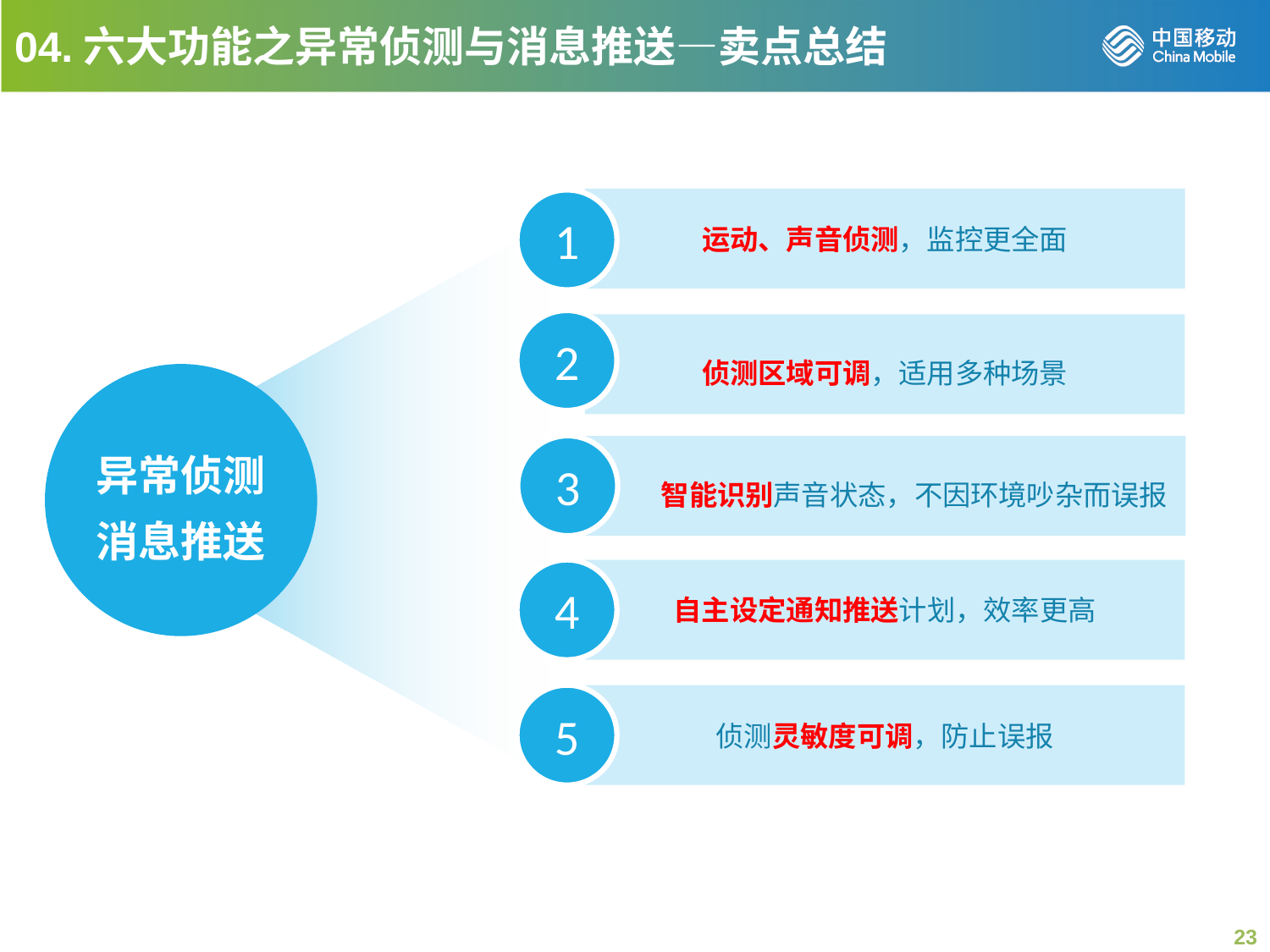

04.六大功能之异常侦测与消息推送—卖点总结
运动、声音侦测，监控更全面
1
2
侦测区域可调，适用多种场景

异常侦测消息推送
3
        智能识别声音状态，不因环境吵杂而误报
4
自主设定通知推送计划，效率更高
5
侦测灵敏度可调，防止误报